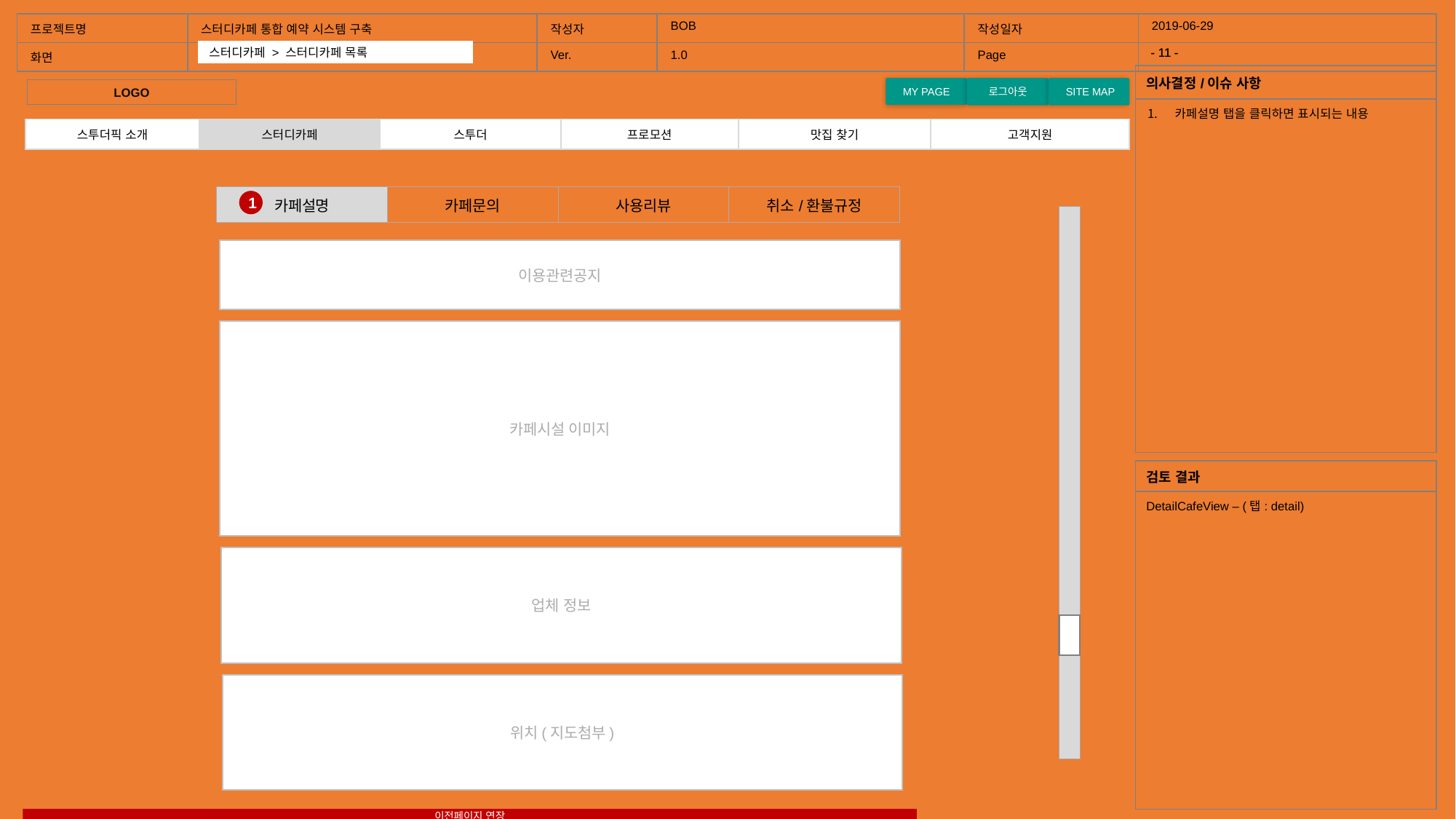

| 프로젝트명 | 스터디카페 통합 예약 시스템 구축 | 작성자 | BOB | 작성일자 | 2019-06-29 |
| --- | --- | --- | --- | --- | --- |
| 화면 |  | Ver. | 1.0 | Page |  |
- 11 -
- 11 -
스터디카페 > 스터디카페 목록

스터디카페상세 – 업체설명 탭
홈화면
스터디카페 목록 게시판
| 의사결정/이슈 사항 |
| --- |
|  |
MY PAGE
로그아웃
 SITE MAP
LOGO
카페설명 탭을 클릭하면 표시되는 내용

| 스투더픽 소개 | 스터디카페 | 스투더 | 프로모션 | 맛집 찾기 | 고객지원 |
| --- | --- | --- | --- | --- | --- |
| 카페설명 | 카페문의 | 사용리뷰 | 취소/환불규정 |
| --- | --- | --- | --- |
1

이용관련공지
카페시설 이미지
| 검토 결과 |
| --- |
| DetailCafeView – (탭: detail) |
업체 정보

위치(지도첨부)
이전페이지 연장